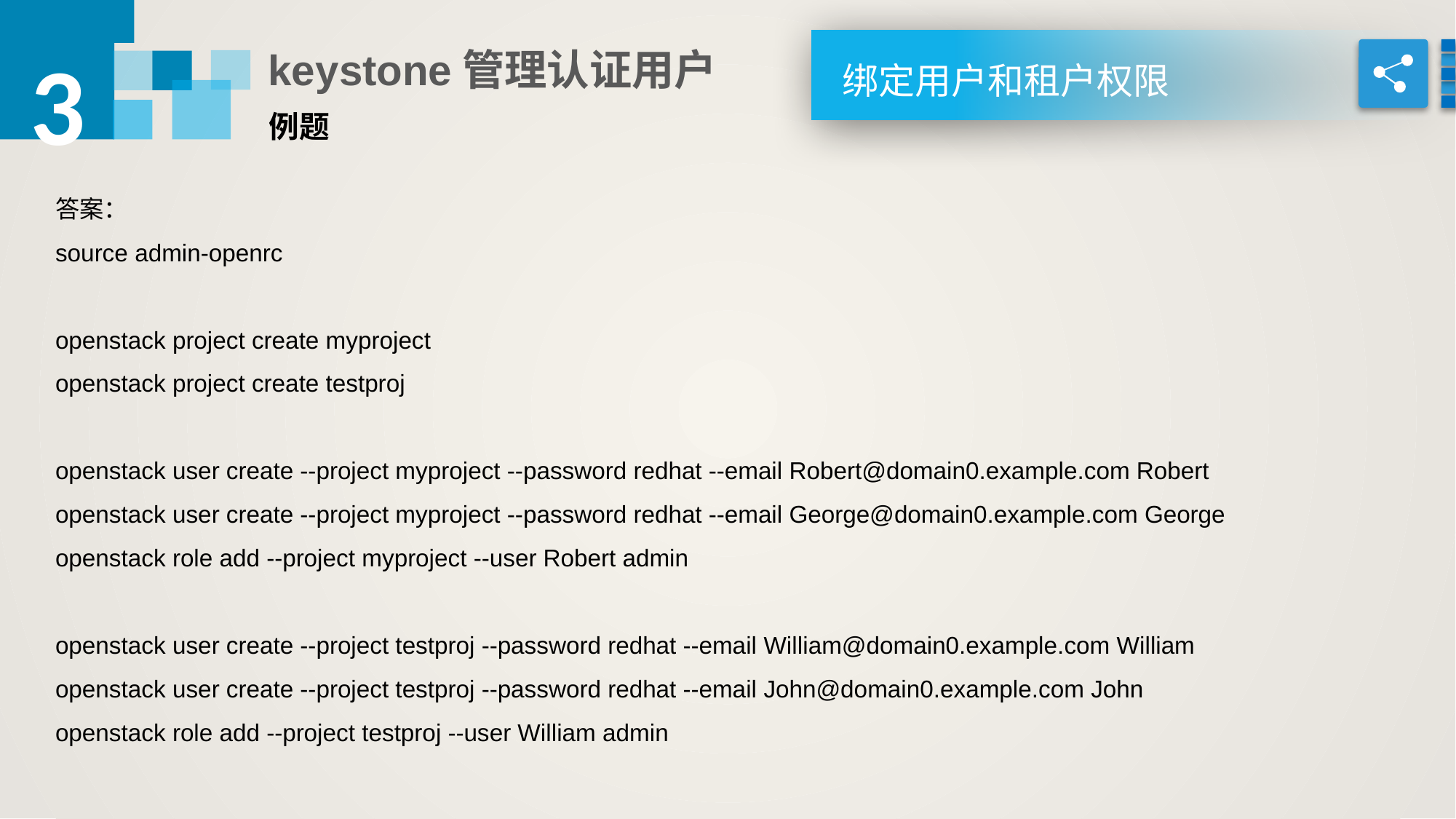

3
keystone管理认证用户
绑定用户和租户权限

例题
答案：
source admin-openrc

openstack project create myproject
openstack project create testproj

openstack user create --project myproject --password redhat --email Robert@domain0.example.com Robert
openstack user create --project myproject --password redhat --email George@domain0.example.com George
openstack role add --project myproject --user Robert admin

openstack user create --project testproj --password redhat --email William@domain0.example.com William
openstack user create --project testproj --password redhat --email John@domain0.example.com John
openstack role add --project testproj --user William admin